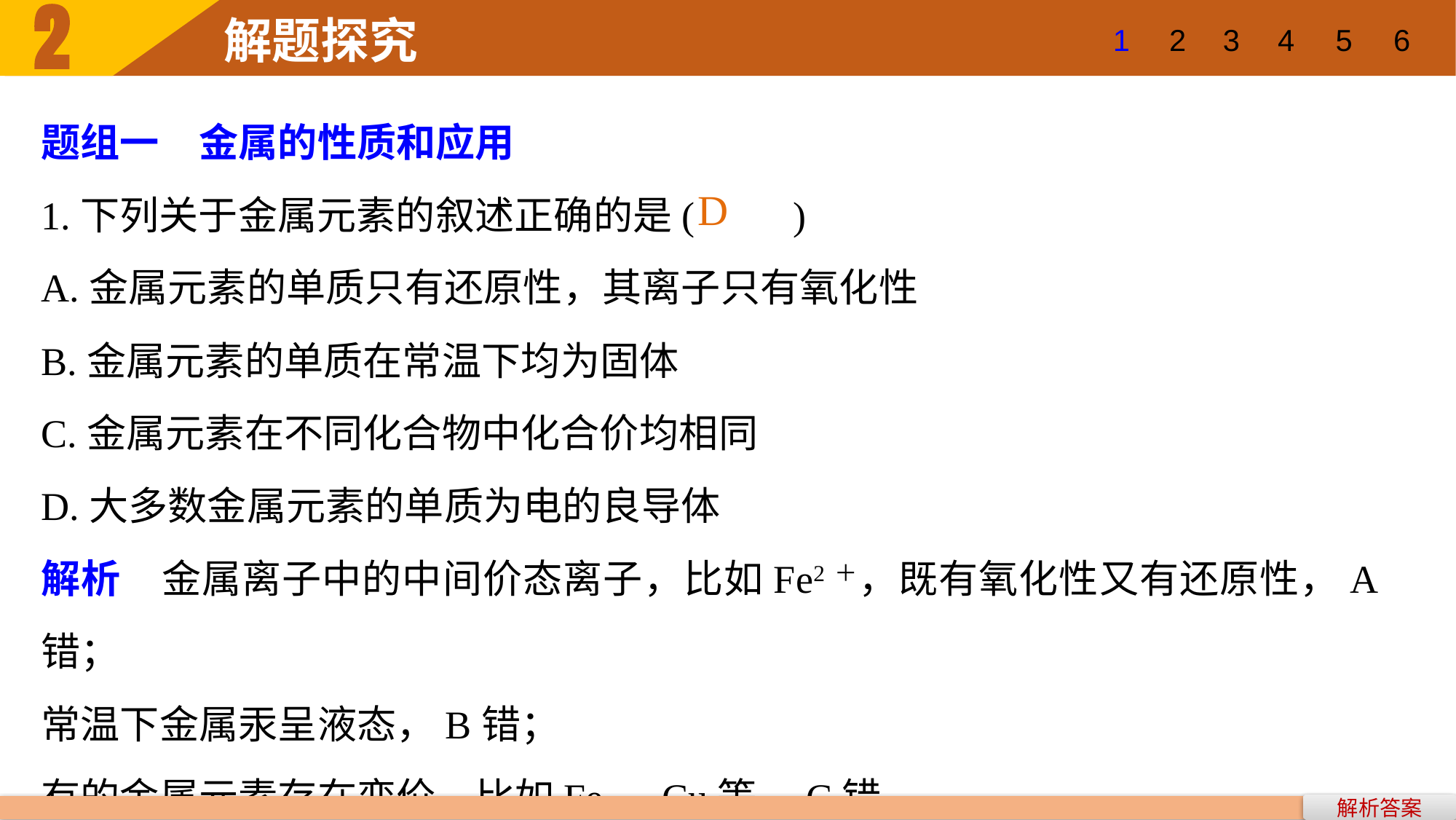

1
2
3
4
5
6
题组一　金属的性质和应用
1.下列关于金属元素的叙述正确的是(　　)
A.金属元素的单质只有还原性，其离子只有氧化性
B.金属元素的单质在常温下均为固体
C.金属元素在不同化合物中化合价均相同
D.大多数金属元素的单质为电的良导体
解析　金属离子中的中间价态离子，比如Fe2＋，既有氧化性又有还原性，A错；
常温下金属汞呈液态，B错；
有的金属元素存在变价，比如Fe、Cu等，C错。
D
解析答案